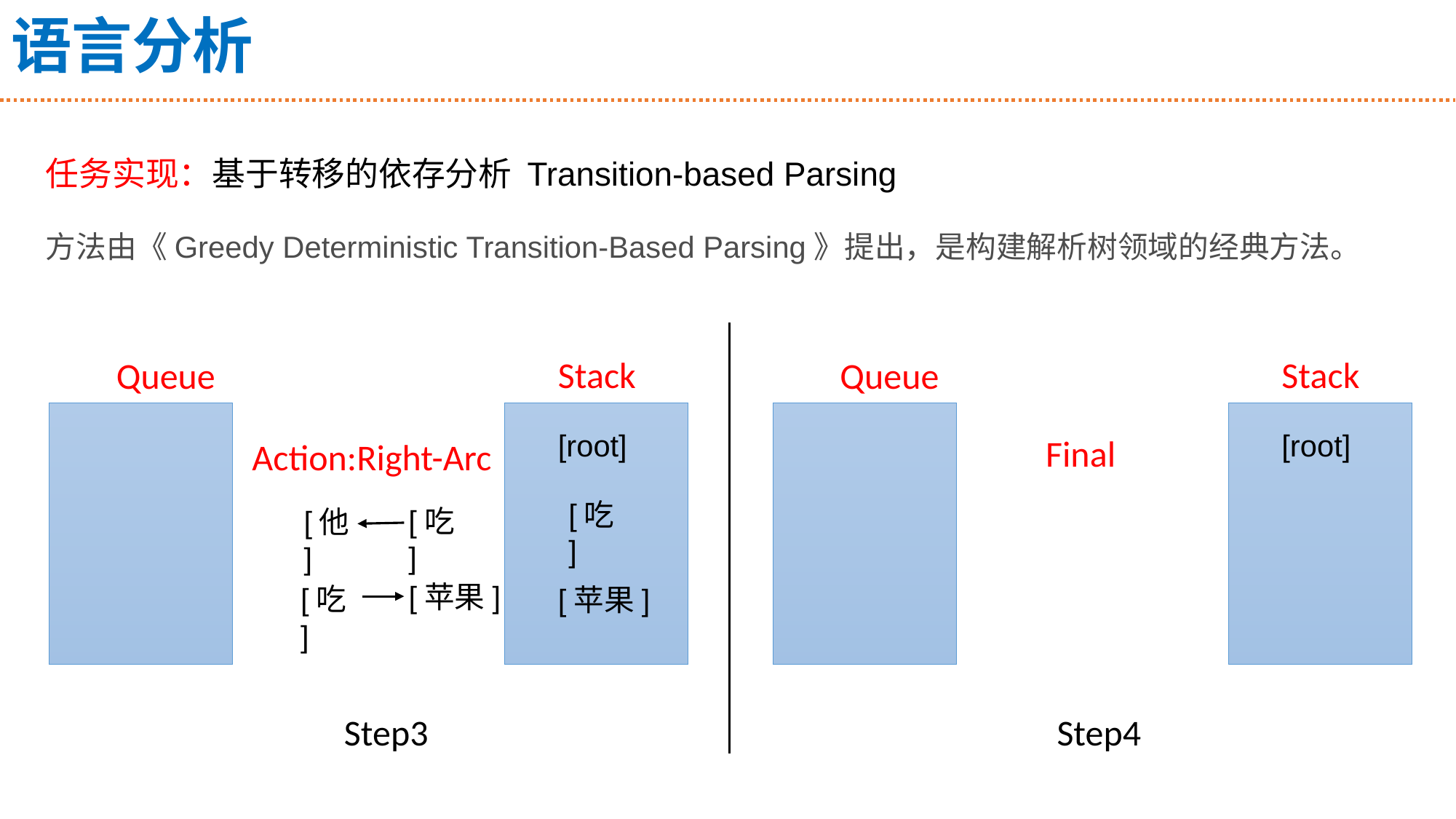

# 语言分析
任务实现：基于转移的依存分析 Transition-based Parsing
方法由《Greedy Deterministic Transition-Based Parsing》提出，是构建解析树领域的经典方法。
Stack
Queue

[root]
Stack
Queue

[root]
[吃]
Final
Action:Right-Arc
[吃]
[他]
[苹果]
[吃]
[苹果]
Step3
Step4